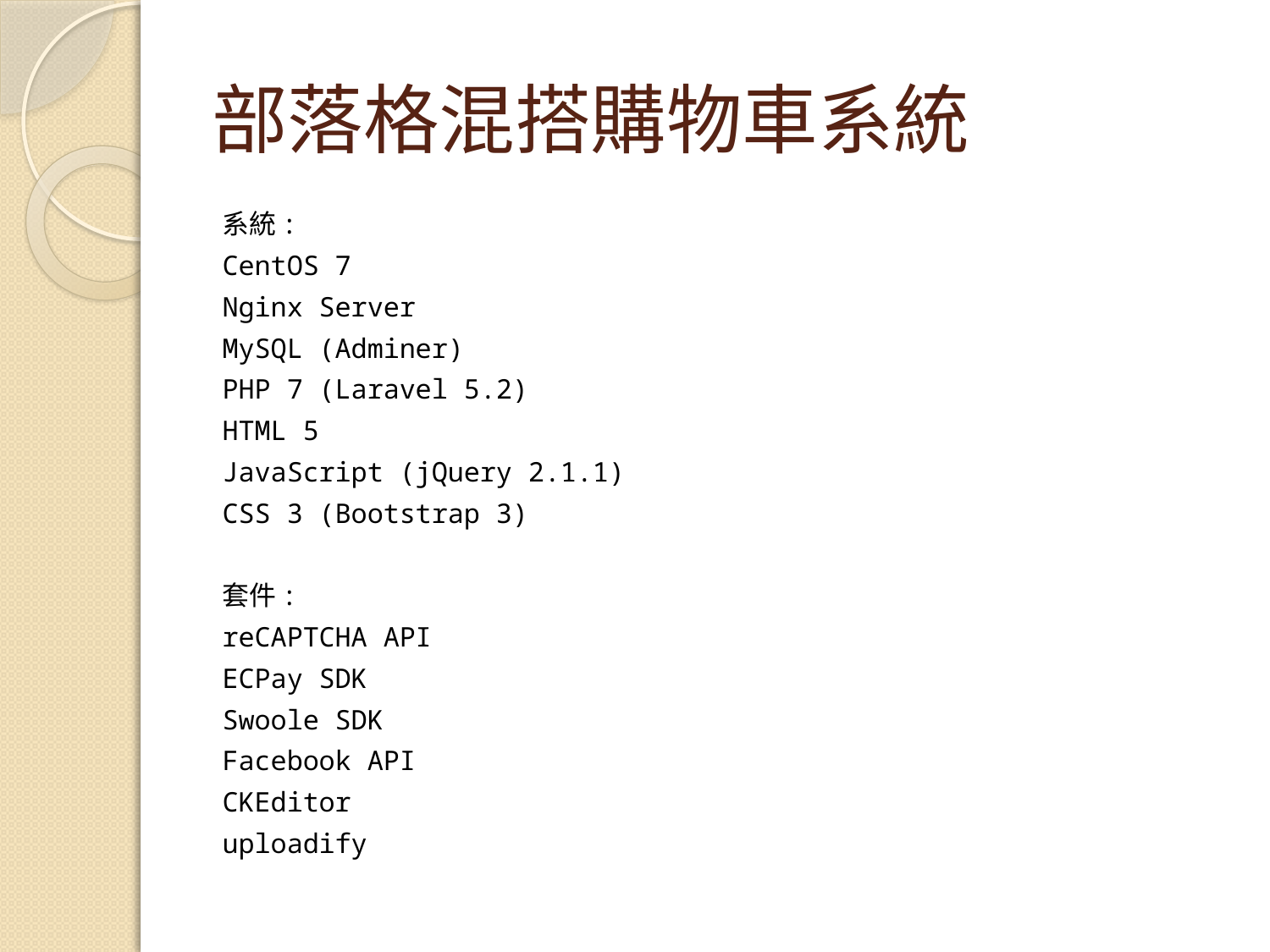

# 部落格混搭購物車系統
系統:
CentOS 7
Nginx Server
MySQL (Adminer)
PHP 7 (Laravel 5.2)
HTML 5
JavaScript (jQuery 2.1.1)
CSS 3 (Bootstrap 3)

套件:
reCAPTCHA API
ECPay SDK
Swoole SDK
Facebook API
CKEditor
uploadify